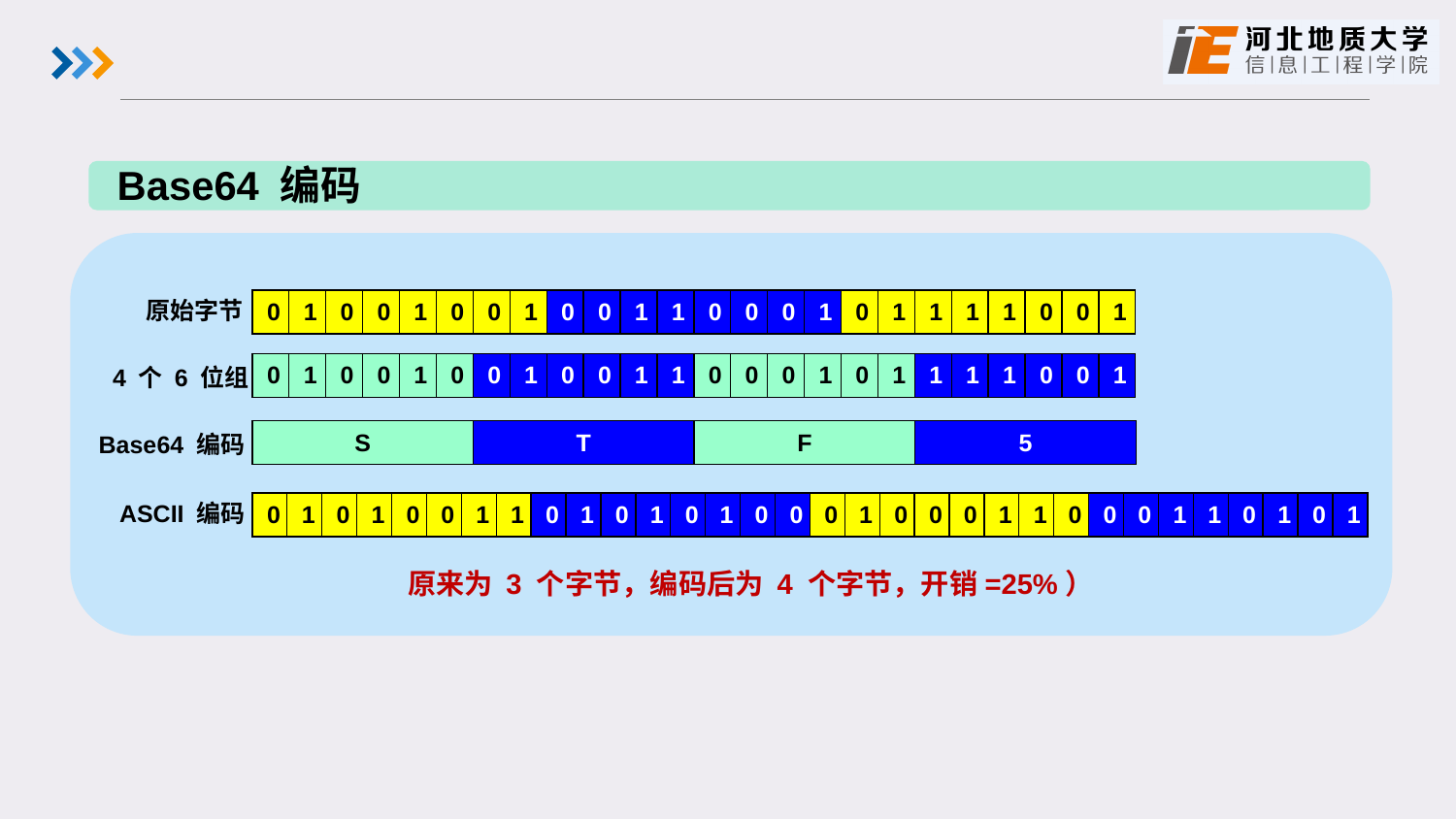

Base64 编码

原始字节
| 0 | 1 | 0 | 0 | 1 | 0 | 0 | 1 | 0 | 0 | 1 | 1 | 0 | 0 | 0 | 1 | 0 | 1 | 1 | 1 | 1 | 0 | 0 | 1 |
| --- | --- | --- | --- | --- | --- | --- | --- | --- | --- | --- | --- | --- | --- | --- | --- | --- | --- | --- | --- | --- | --- | --- | --- |
| 0 | 1 | 0 | 0 | 1 | 0 | 0 | 1 | 0 | 0 | 1 | 1 | 0 | 0 | 0 | 1 | 0 | 1 | 1 | 1 | 1 | 0 | 0 | 1 |
| --- | --- | --- | --- | --- | --- | --- | --- | --- | --- | --- | --- | --- | --- | --- | --- | --- | --- | --- | --- | --- | --- | --- | --- |
4 个 6 位组
| S | T | F | 5 |
| --- | --- | --- | --- |
Base64 编码
ASCII 编码
| 0 | 1 | 0 | 1 | 0 | 0 | 1 | 1 | 0 | 1 | 0 | 1 | 0 | 1 | 0 | 0 | 0 | 1 | 0 | 0 | 0 | 1 | 1 | 0 | 0 | 0 | 1 | 1 | 0 | 1 | 0 | 1 |
| --- | --- | --- | --- | --- | --- | --- | --- | --- | --- | --- | --- | --- | --- | --- | --- | --- | --- | --- | --- | --- | --- | --- | --- | --- | --- | --- | --- | --- | --- | --- | --- |
原来为 3 个字节，编码后为 4 个字节，开销=25%）